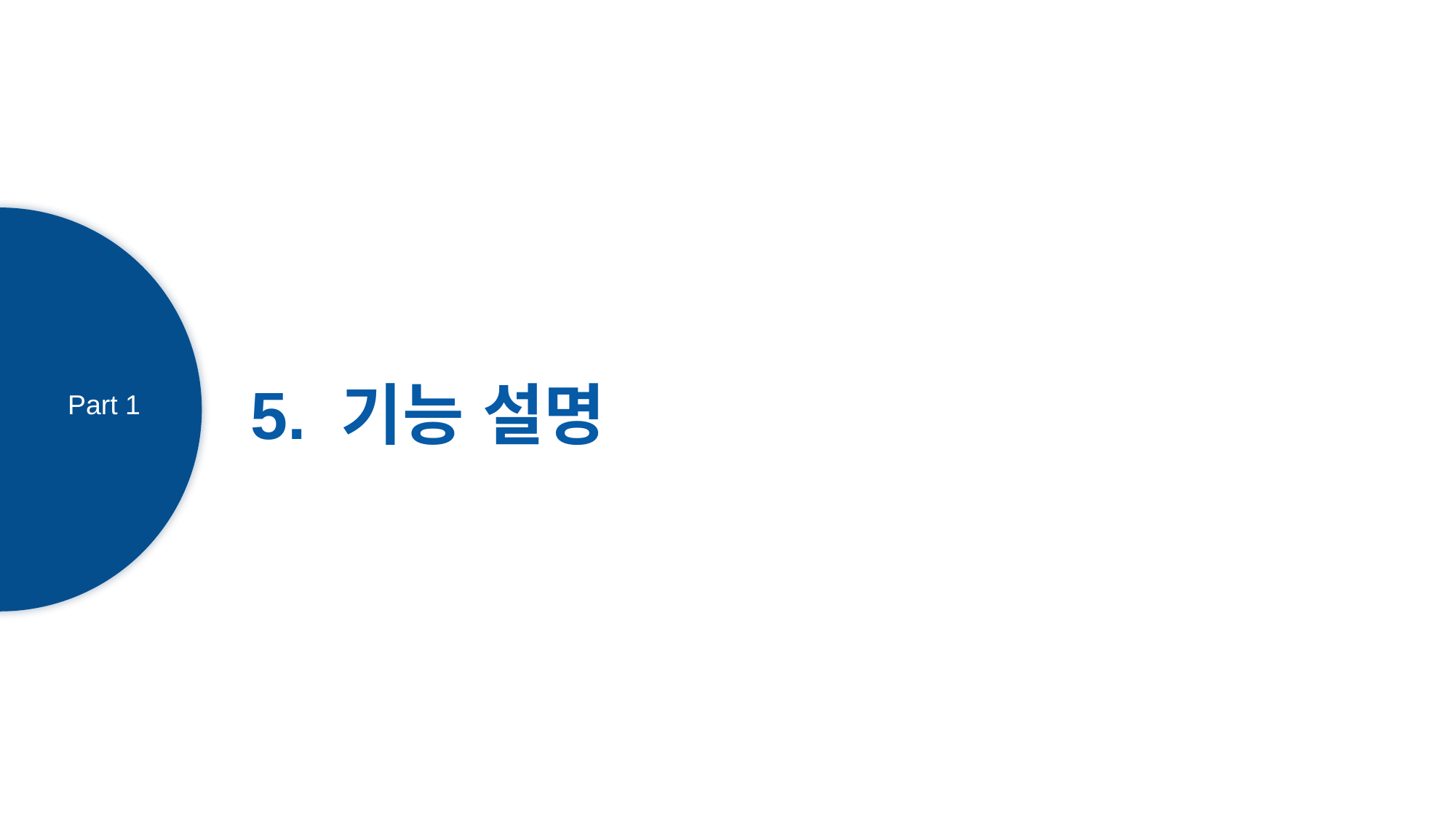

제목을 입력하세요
5. 기능 설명
Part 1